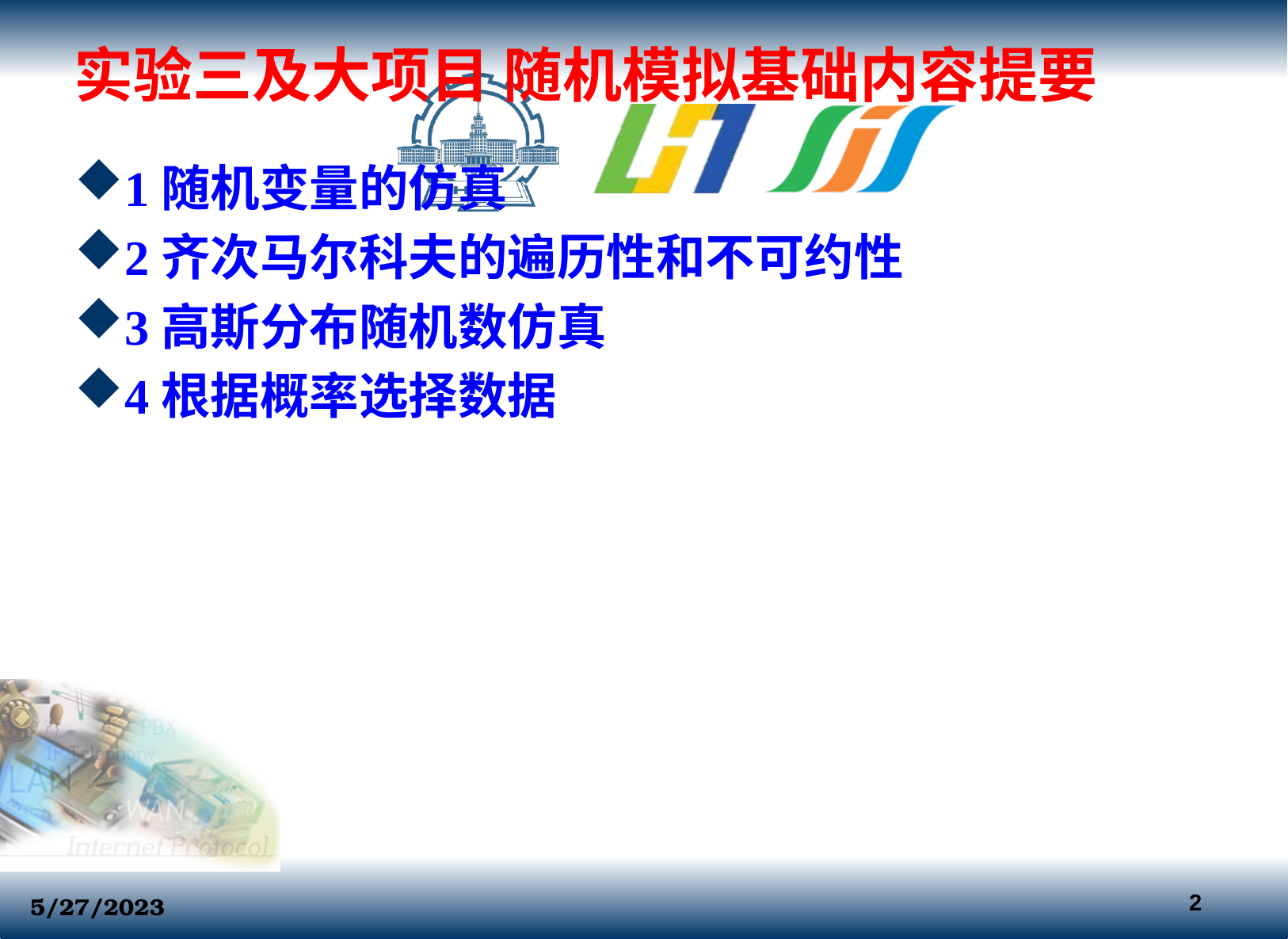

# 实验三及大项目 随机模拟基础内容提要
1随机变量的仿真
2齐次马尔科夫的遍历性和不可约性
3高斯分布随机数仿真
4根据概率选择数据